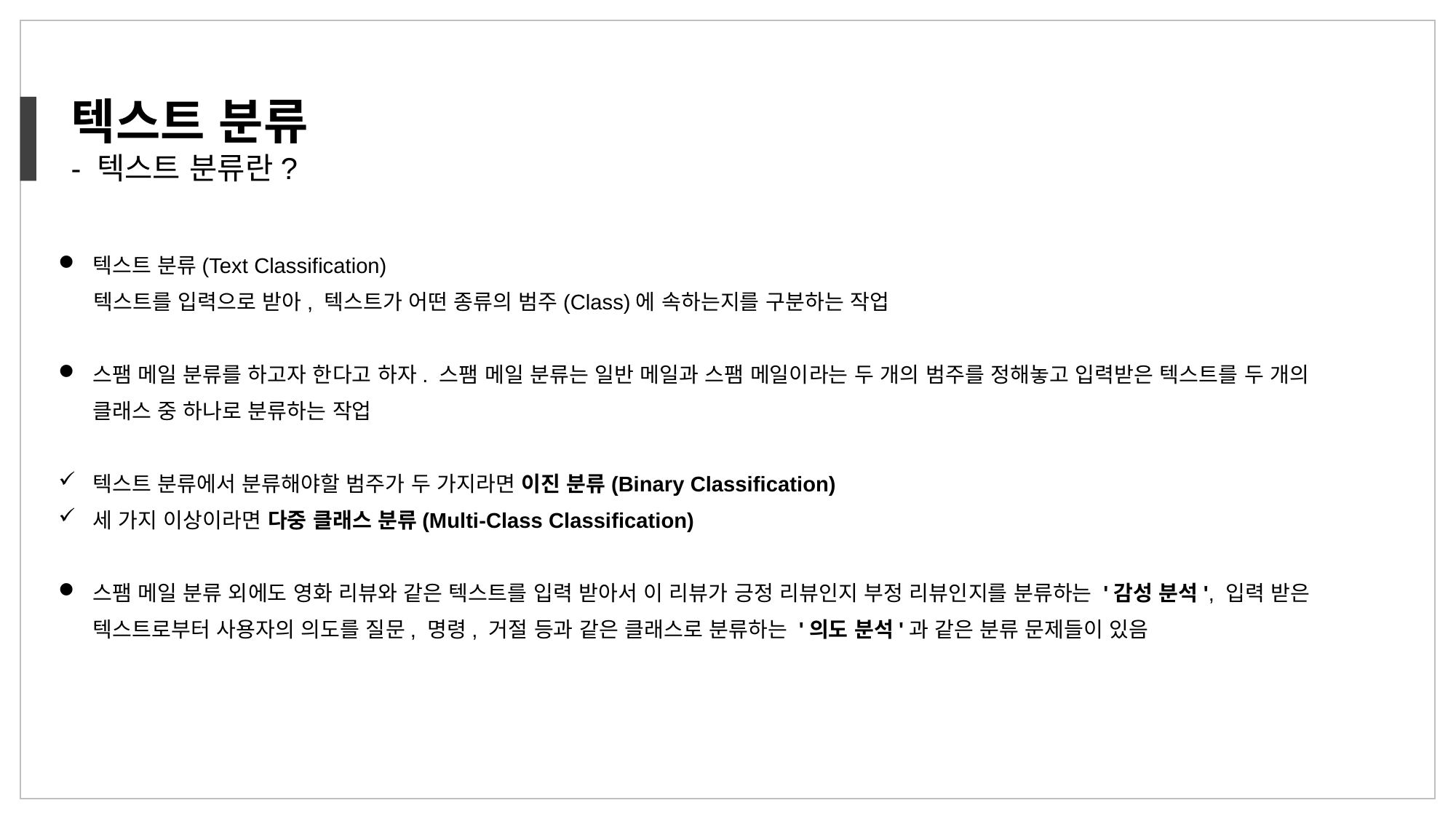

텍스트 분류
- 텍스트 분류란?

텍스트 분류(Text Classification)
     텍스트를 입력으로 받아, 텍스트가 어떤 종류의 범주(Class)에 속하는지를 구분하는 작업

스팸 메일 분류를 하고자 한다고 하자. 스팸 메일 분류는 일반 메일과 스팸 메일이라는 두 개의 범주를 정해놓고 입력받은 텍스트를 두 개의 클래스 중 하나로 분류하는 작업

텍스트 분류에서 분류해야할 범주가 두 가지라면 이진 분류(Binary Classification)
세 가지 이상이라면 다중 클래스 분류(Multi-Class Classification)

스팸 메일 분류 외에도 영화 리뷰와 같은 텍스트를 입력 받아서 이 리뷰가 긍정 리뷰인지 부정 리뷰인지를 분류하는 '감성 분석', 입력 받은 텍스트로부터 사용자의 의도를 질문, 명령, 거절 등과 같은 클래스로 분류하는 '의도 분석'과 같은 분류 문제들이 있음